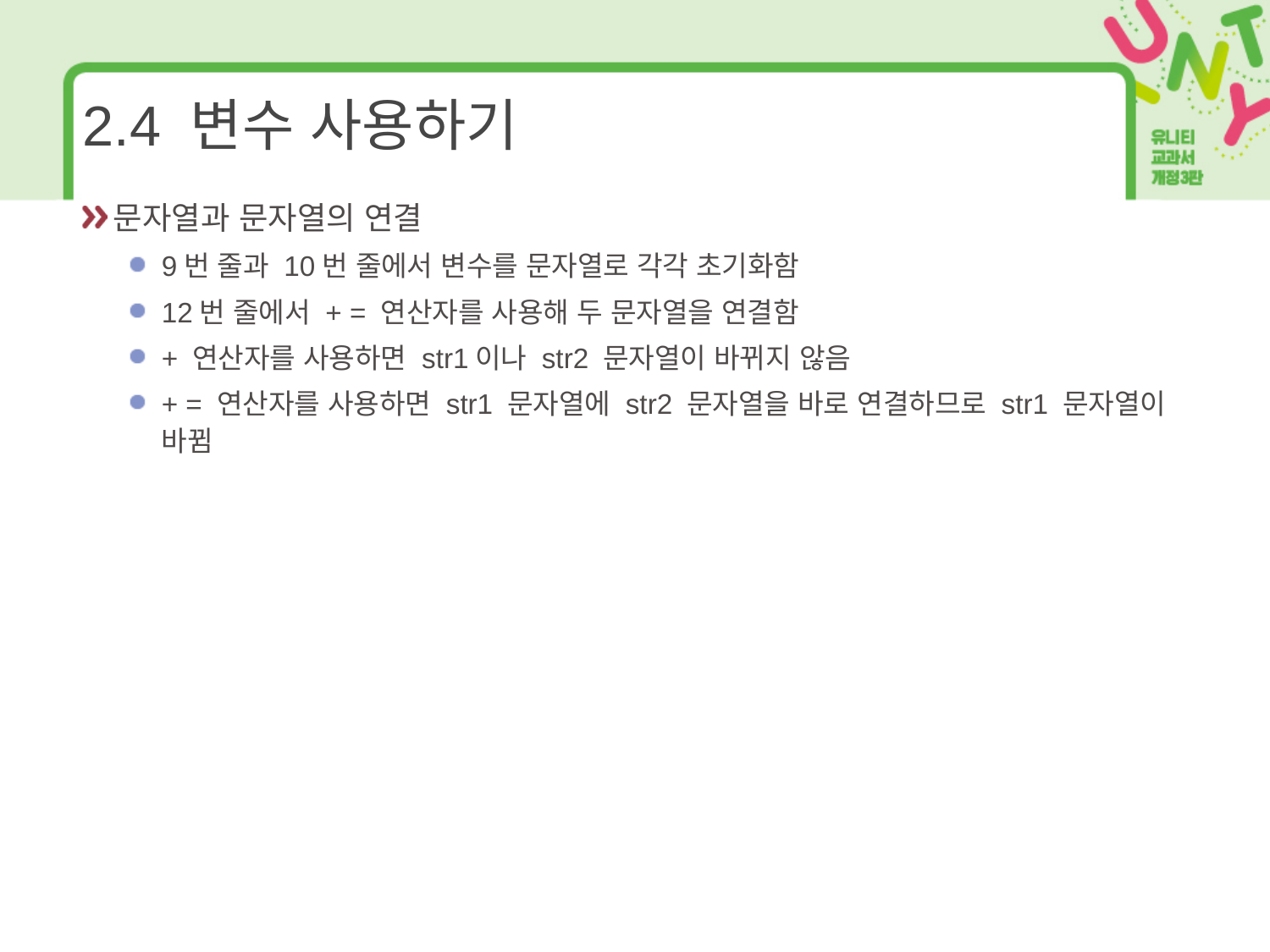

# 2.4 변수 사용하기
문자열과 문자열의 연결
9번 줄과 10번 줄에서 변수를 문자열로 각각 초기화함
12번 줄에서 + = 연산자를 사용해 두 문자열을 연결함
+ 연산자를 사용하면 str1이나 str2 문자열이 바뀌지 않음
+ = 연산자를 사용하면 str1 문자열에 str2 문자열을 바로 연결하므로 str1 문자열이 바뀜